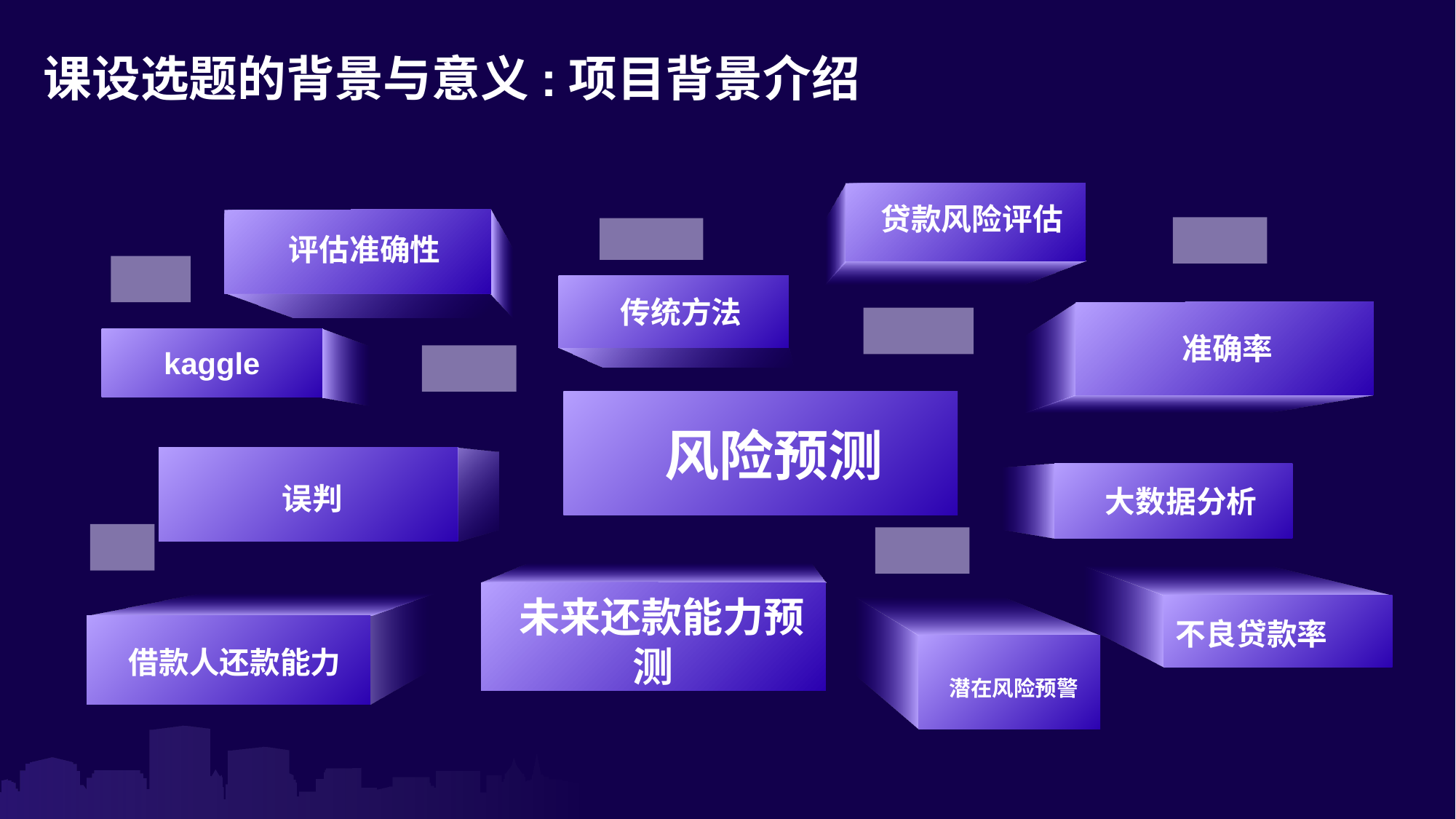

课设选题的背景与意义:项目背景介绍

 贷款风险评估

 评估准确性

 传统方法

 准确率

kaggle

 风险预测

 误判
 大数据分析

 未来还款能力预测

 不良贷款率
 借款人还款能力
 潜在风险预警